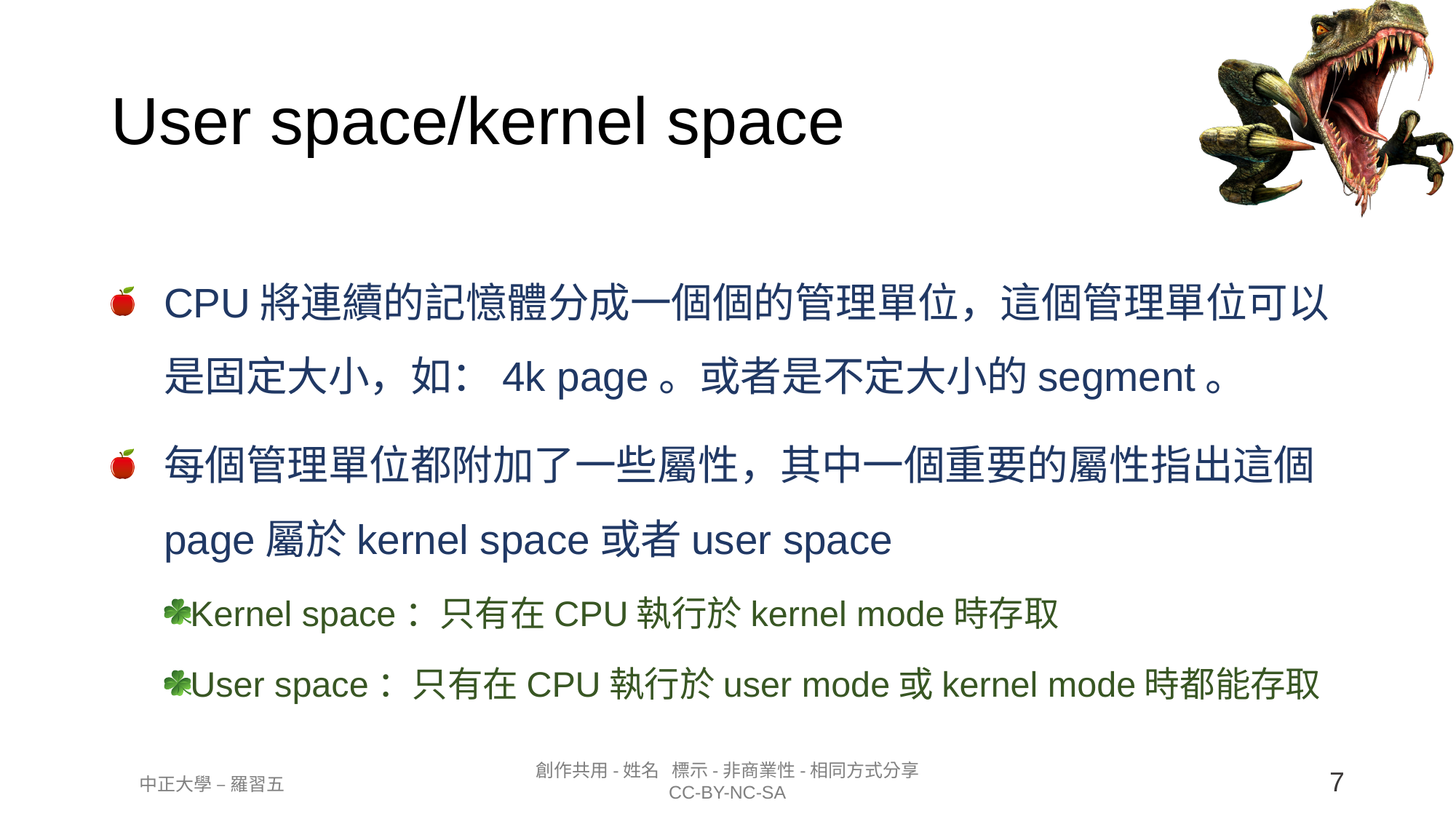

# User space/kernel space
CPU將連續的記憶體分成一個個的管理單位，這個管理單位可以是固定大小，如：4k page。或者是不定大小的segment。
每個管理單位都附加了一些屬性，其中一個重要的屬性指出這個page屬於kernel space或者user space
Kernel space：只有在CPU執行於kernel mode時存取
User space：只有在CPU執行於user mode或kernel mode時都能存取